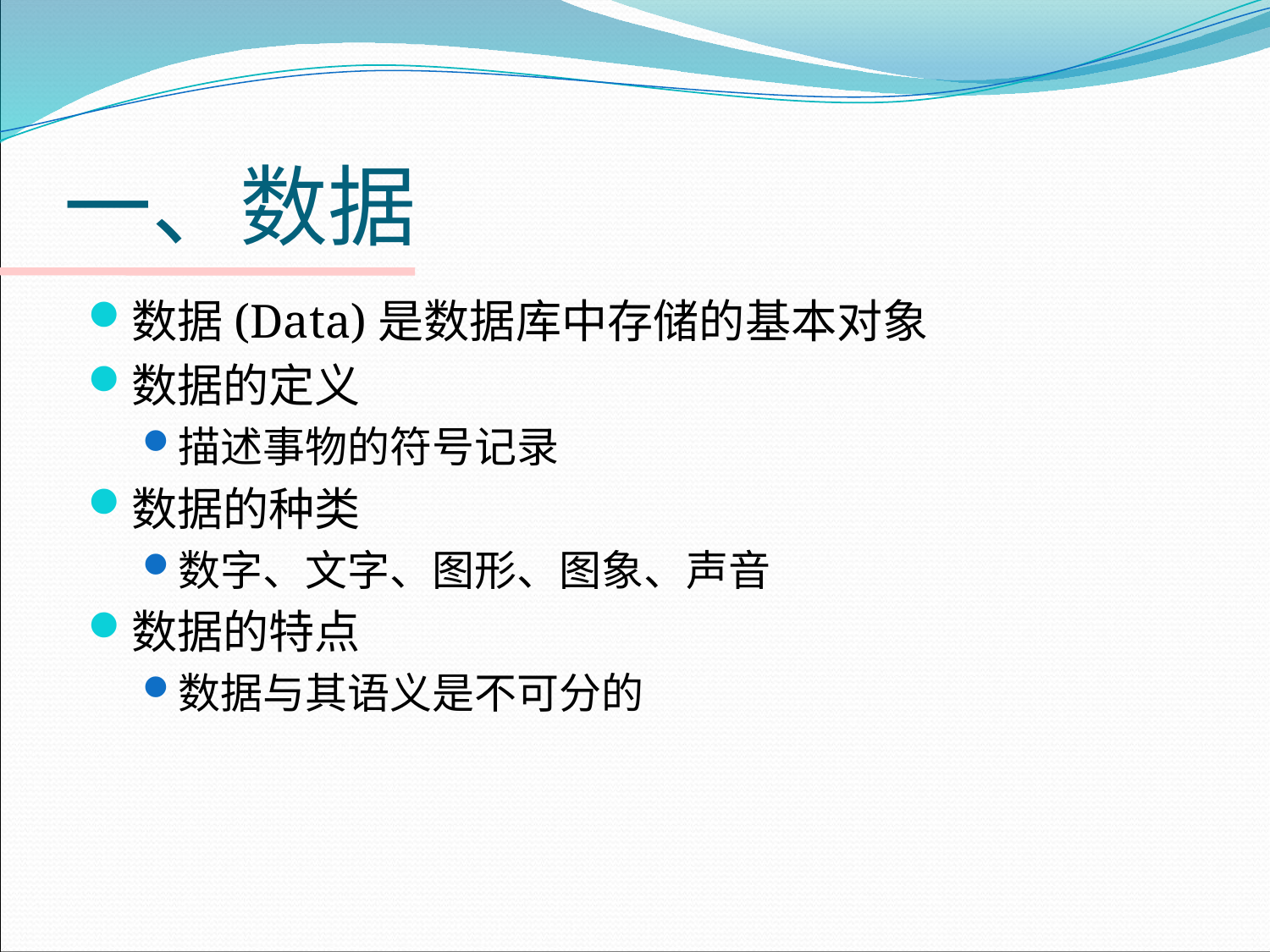

# 一、数据
数据(Data)是数据库中存储的基本对象
数据的定义
描述事物的符号记录
数据的种类
数字、文字、图形、图象、声音
数据的特点
数据与其语义是不可分的
15